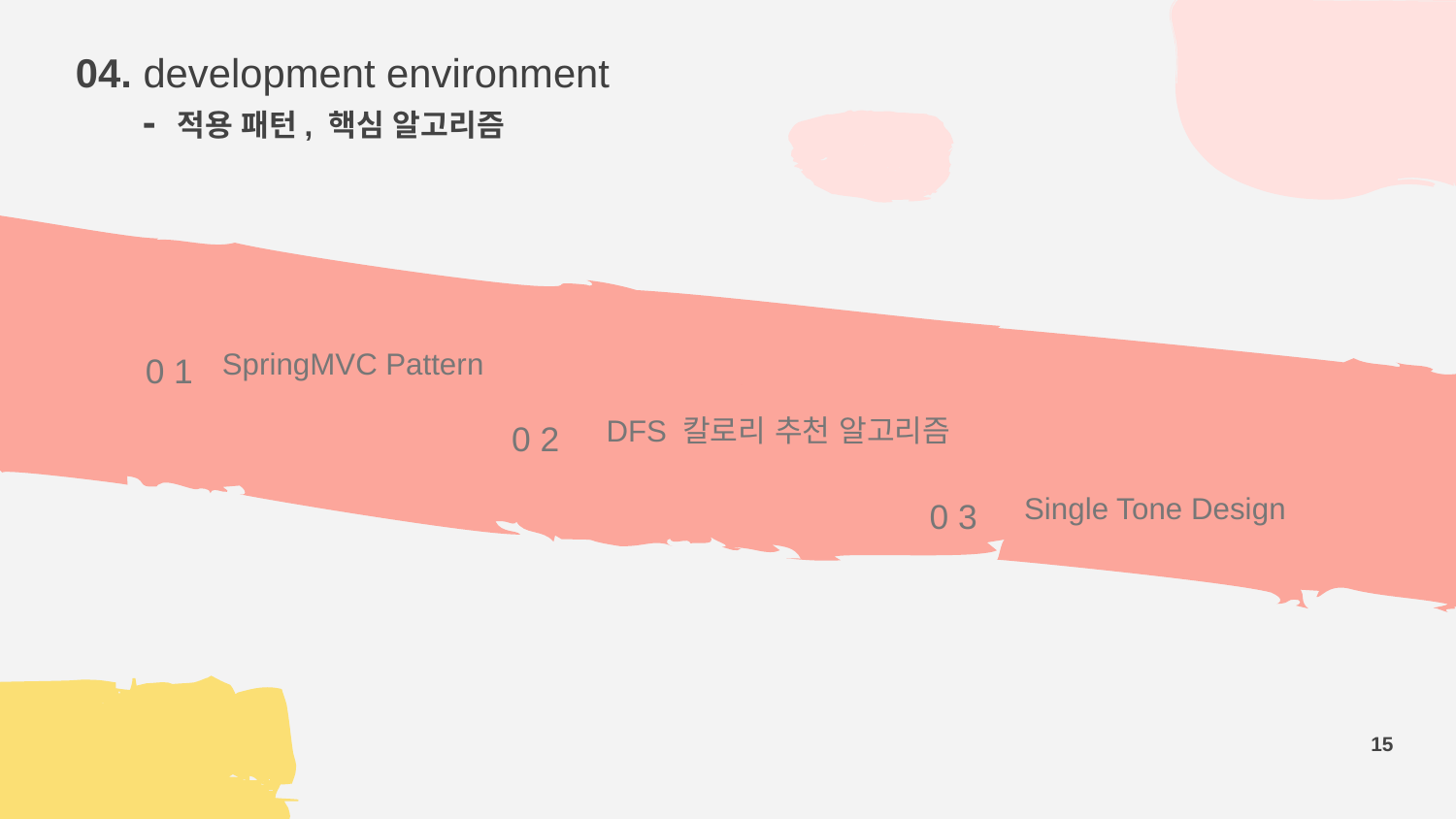

04. development environment
      - 적용 패턴, 핵심 알고리즘
0 1
SpringMVC Pattern

0 2
DFS 칼로리 추천 알고리즘
0 3
Single Tone Design

15